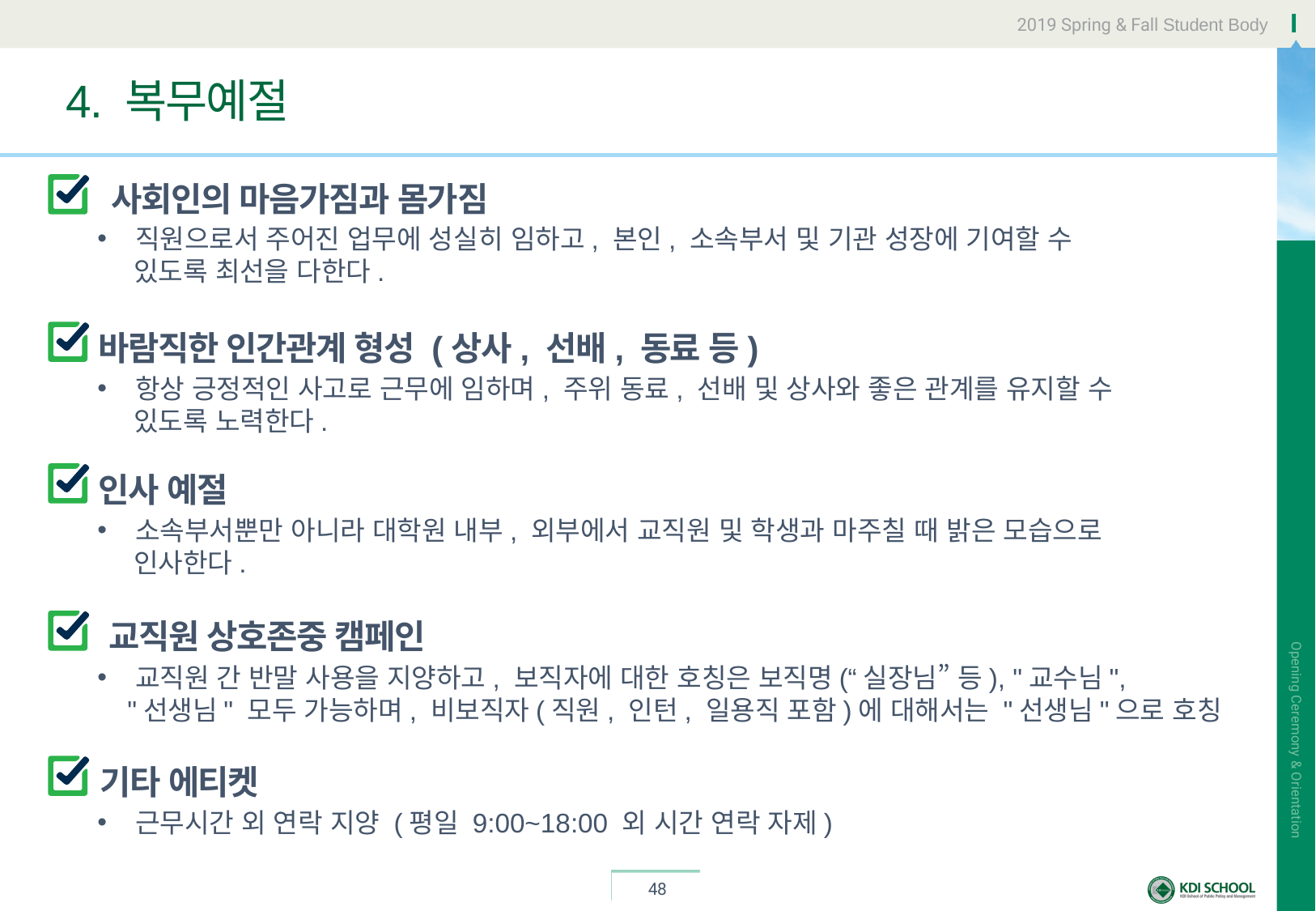

# 4. 복무예절
사회인의 마음가짐과 몸가짐

직원으로서 주어진 업무에 성실히 임하고, 본인, 소속부서 및 기관 성장에 기여할 수
    있도록 최선을 다한다.
바람직한 인간관계 형성 (상사, 선배, 동료 등)

항상 긍정적인 사고로 근무에 임하며, 주위 동료, 선배 및 상사와 좋은 관계를 유지할 수
    있도록 노력한다.
인사 예절

소속부서뿐만 아니라 대학원 내부, 외부에서 교직원 및 학생과 마주칠 때 밝은 모습으로
    인사한다.
교직원 상호존중 캠페인

교직원 간 반말 사용을 지양하고, 보직자에 대한 호칭은 보직명(“실장님” 등), "교수님",
    "선생님" 모두 가능하며, 비보직자(직원, 인턴, 일용직 포함)에 대해서는 "선생님"으로 호칭
기타 에티켓

근무시간 외 연락 지양 (평일 9:00~18:00 외 시간 연락 자제)